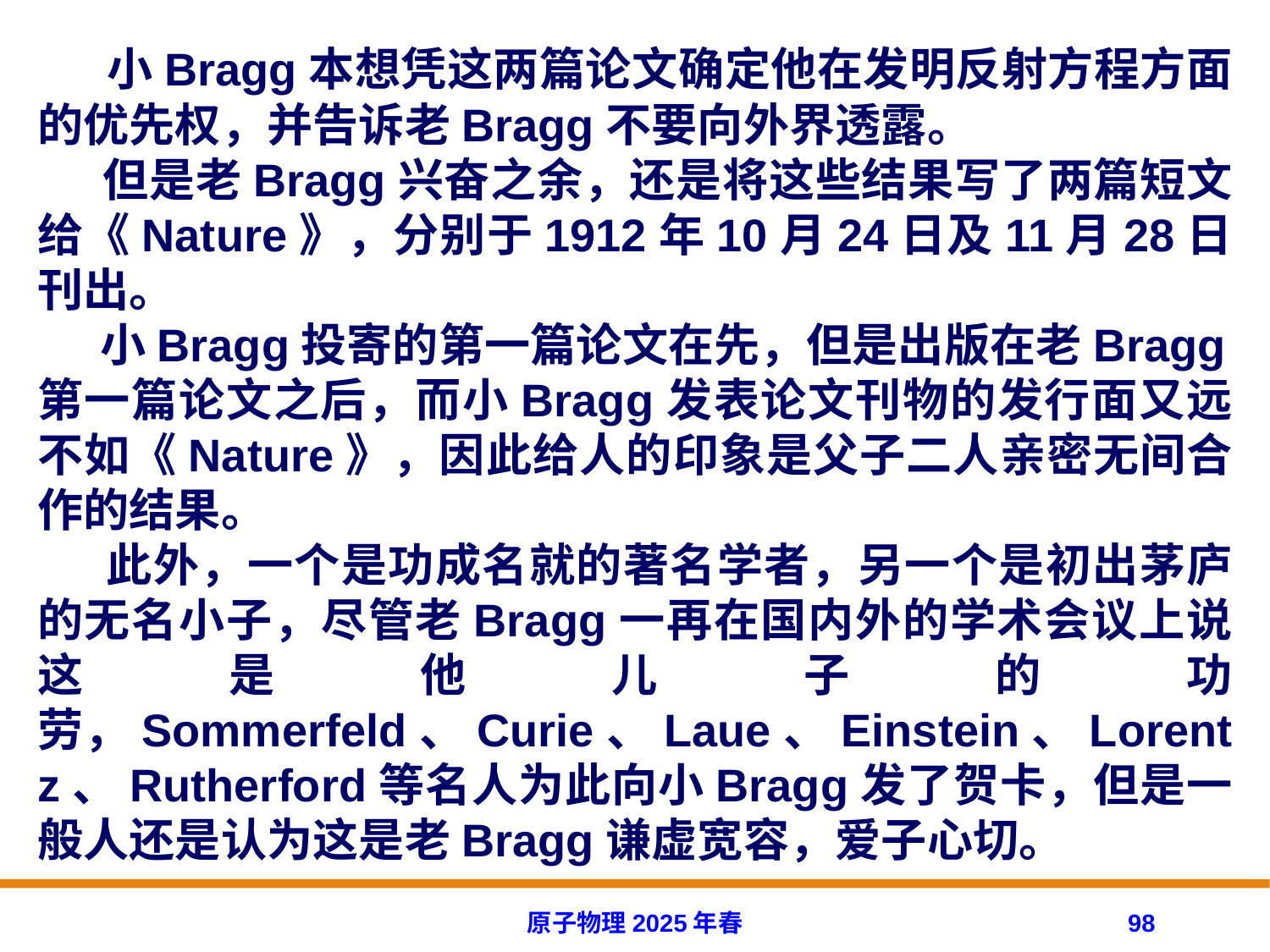

小Bragg本想凭这两篇论文确定他在发明反射方程方面的优先权，并告诉老Bragg不要向外界透露。
     但是老Bragg兴奋之余，还是将这些结果写了两篇短文给《Nature》，分别于1912年10月24日及11月28日刊出。
     小Bragg投寄的第一篇论文在先，但是出版在老Bragg第一篇论文之后，而小Bragg发表论文刊物的发行面又远不如《Nature》，因此给人的印象是父子二人亲密无间合作的结果。
     此外，一个是功成名就的著名学者，另一个是初出茅庐的无名小子，尽管老Bragg一再在国内外的学术会议上说这是他儿子的功劳，Sommerfeld、Curie、Laue、Einstein、Lorentz、Rutherford等名人为此向小Bragg发了贺卡，但是一般人还是认为这是老Bragg谦虚宽容，爱子心切。
原子物理2025年春
98